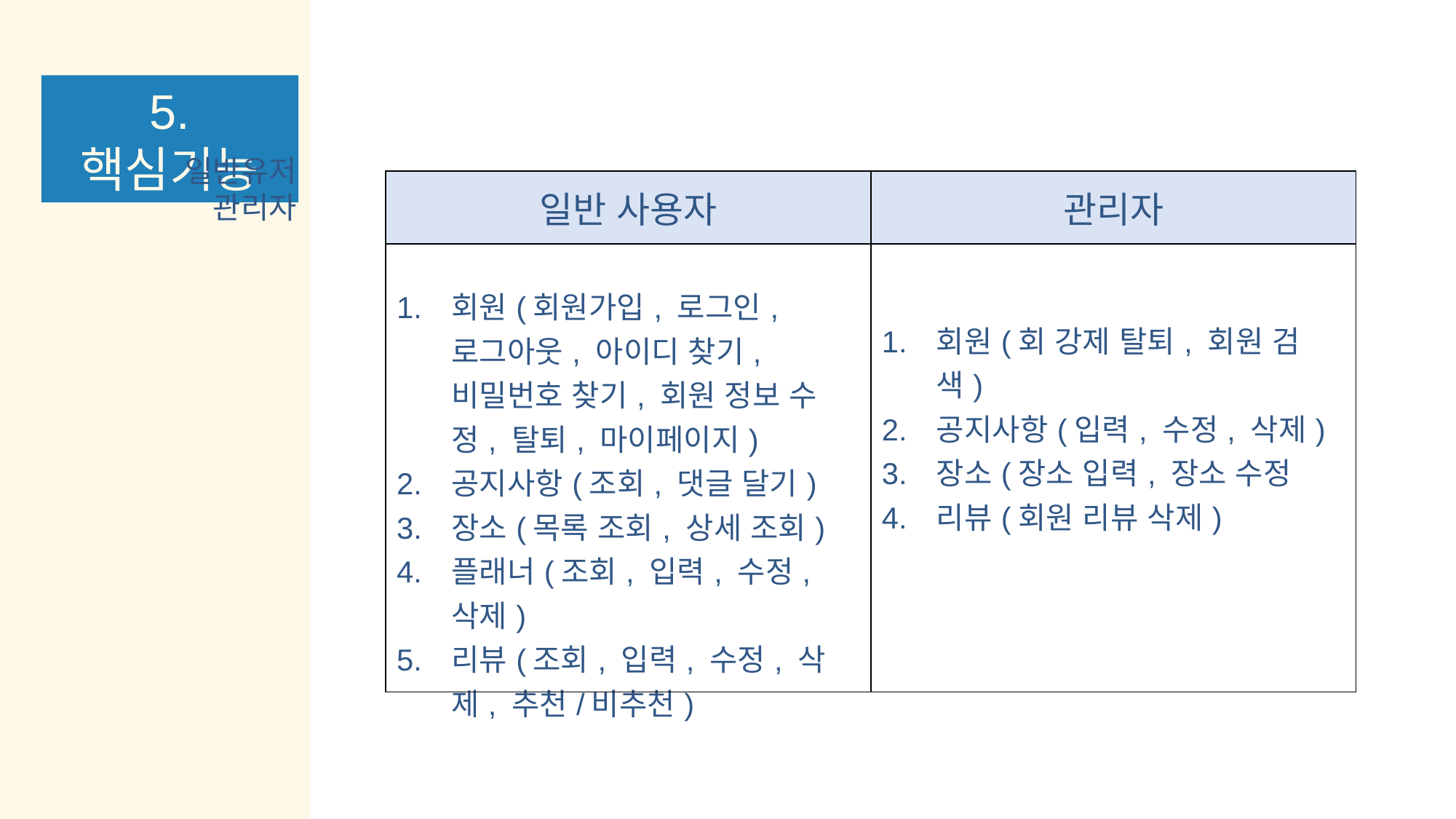

5. 핵심기능
일반유저
관리자
| 일반 사용자 | 관리자 |
| --- | --- |
| 회원(회원가입, 로그인, 로그아웃, 아이디 찾기, 비밀번호 찾기, 회원 정보 수정, 탈퇴, 마이페이지) 공지사항(조회, 댓글 달기) 장소(목록 조회, 상세 조회) 플래너(조회, 입력, 수정, 삭제) 리뷰(조회, 입력, 수정, 삭제, 추천/비추천) | 회원(회 강제 탈퇴, 회원 검색) 공지사항(입력, 수정, 삭제) 장소(장소 입력, 장소 수정 리뷰(회원 리뷰 삭제) |